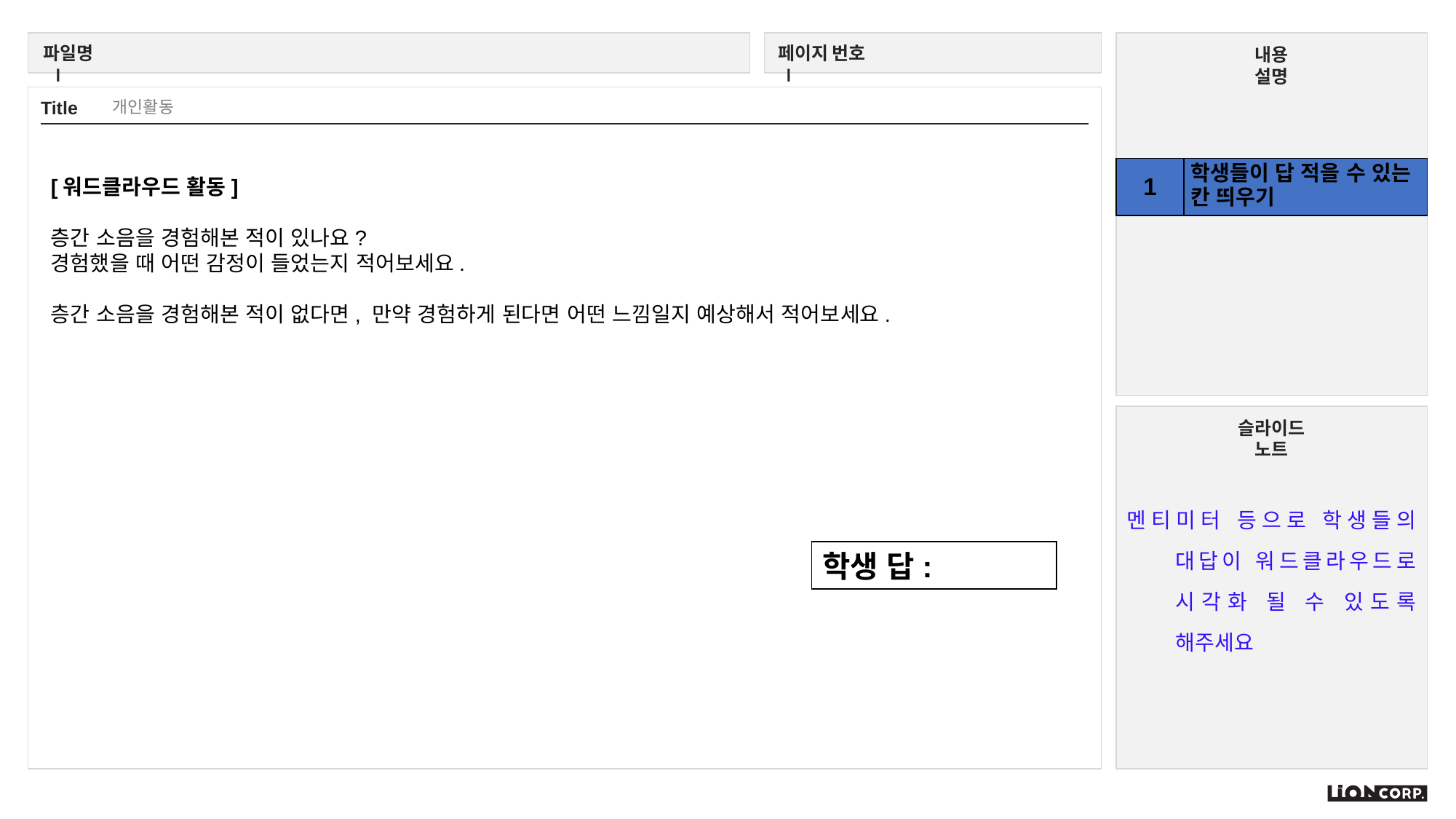

개인활동
| 1 | 학생들이 답 적을 수 있는 칸 띄우기 |
| --- | --- |
[워드클라우드 활동]

층간 소음을 경험해본 적이 있나요?
경험했을 때 어떤 감정이 들었는지 적어보세요.

층간 소음을 경험해본 적이 없다면, 만약 경험하게 된다면 어떤 느낌일지 예상해서 적어보세요.
멘티미터 등으로 학생들의 대답이 워드클라우드로 시각화 될 수 있도록 해주세요

학생 답: